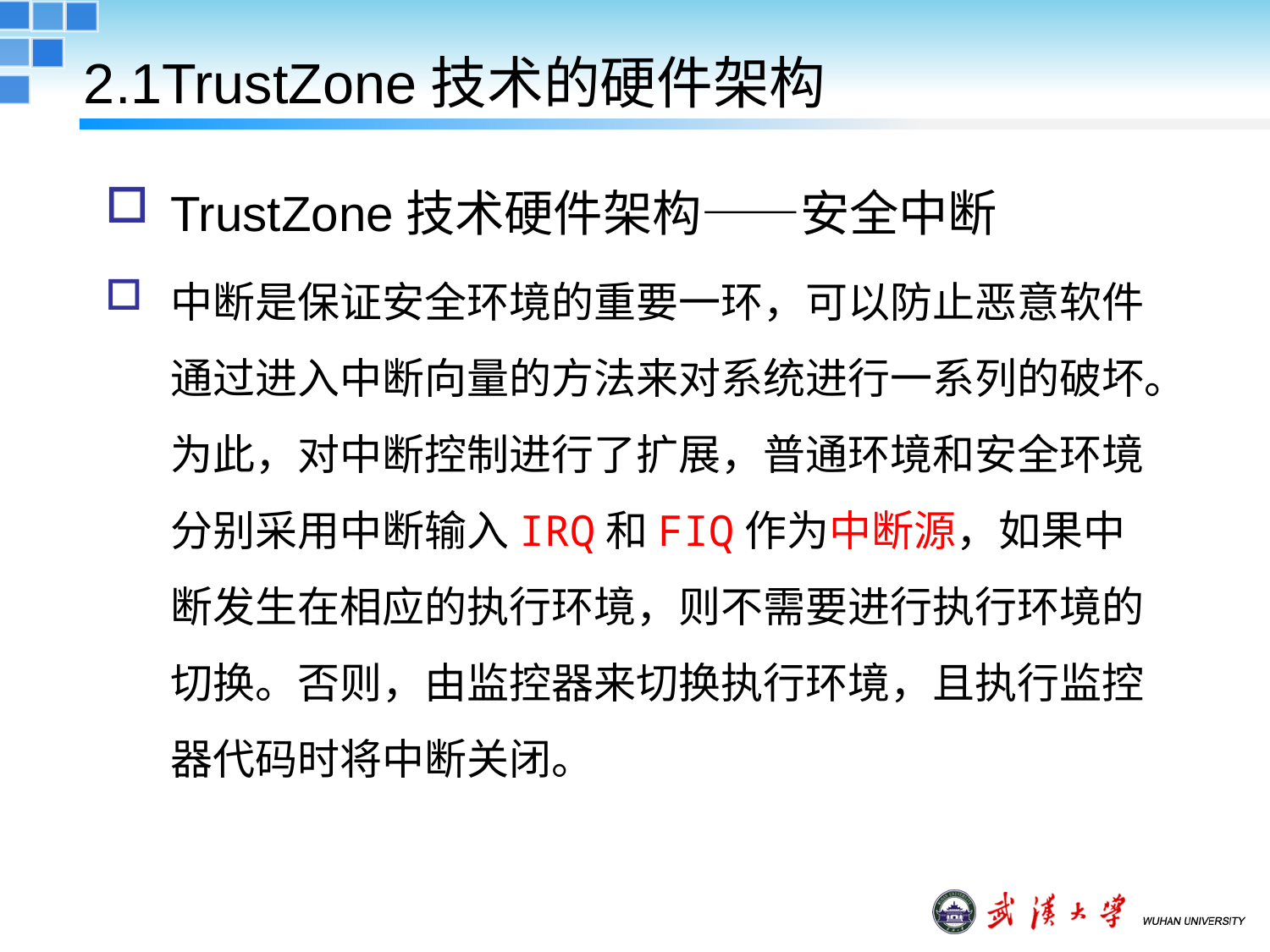

2.1TrustZone技术的硬件架构
TrustZone技术硬件架构——安全中断
中断是保证安全环境的重要一环，可以防止恶意软件通过进入中断向量的方法来对系统进行一系列的破坏。为此，对中断控制进行了扩展，普通环境和安全环境分别采用中断输入IRQ和FIQ作为中断源，如果中断发生在相应的执行环境，则不需要进行执行环境的切换。否则，由监控器来切换执行环境，且执行监控器代码时将中断关闭。